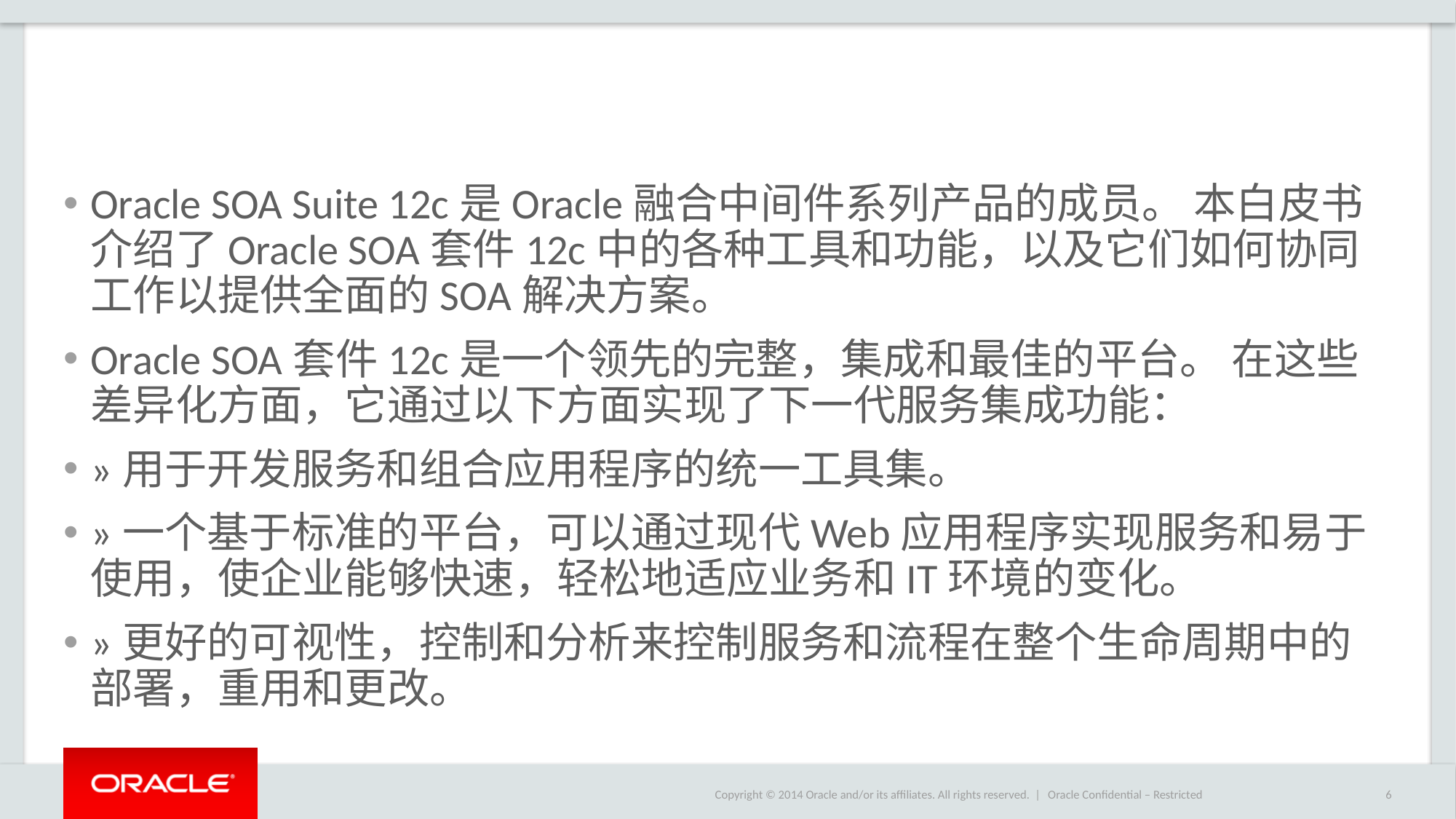

#
Oracle SOA Suite 12c是Oracle融合中间件系列产品的成员。 本白皮书介绍了Oracle SOA套件12c中的各种工具和功能，以及它们如何协同工作以提供全面的SOA解决方案。
Oracle SOA套件12c是一个领先的完整，集成和最佳的平台。 在这些差异化方面，它通过以下方面实现了下一代服务集成功能：
»用于开发服务和组合应用程序的统一工具集。
»一个基于标准的平台，可以通过现代Web应用程序实现服务和易于使用，使企业能够快速，轻松地适应业务和IT环境的变化。
»更好的可视性，控制和分析来控制服务和流程在整个生命周期中的部署，重用和更改。
Oracle Confidential – Restricted
6